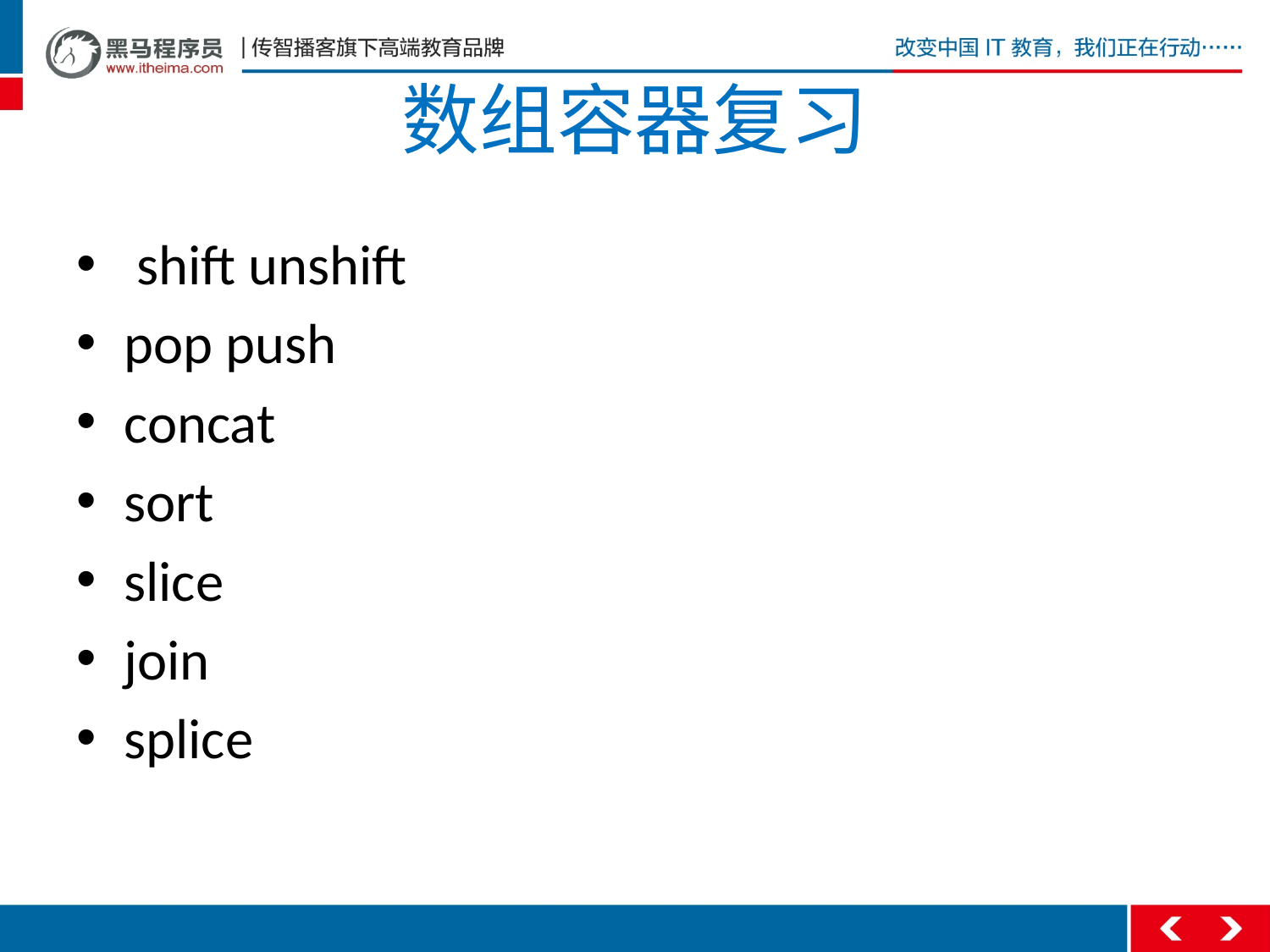

# 数组容器复习
 shift unshift
pop push
concat
sort
slice
join
splice